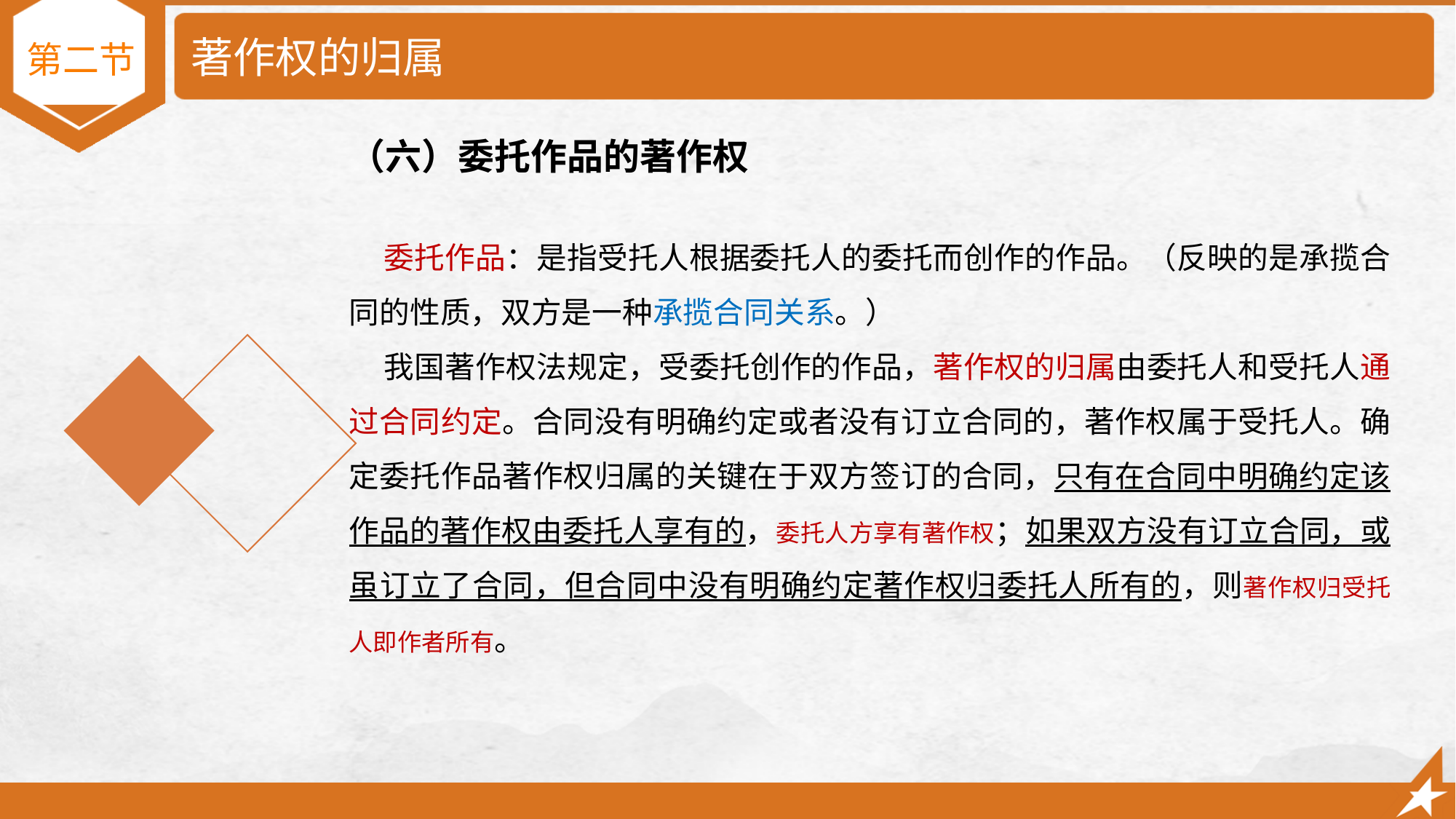

# 著作权的归属
第二节
（六）委托作品的著作权

    委托作品：是指受托人根据委托人的委托而创作的作品。（反映的是承揽合同的性质，双方是一种承揽合同关系。）
    我国著作权法规定，受委托创作的作品，著作权的归属由委托人和受托人通过合同约定。合同没有明确约定或者没有订立合同的，著作权属于受托人。确定委托作品著作权归属的关键在于双方签订的合同，只有在合同中明确约定该作品的著作权由委托人享有的，委托人方享有著作权；如果双方没有订立合同，或虽订立了合同，但合同中没有明确约定著作权归委托人所有的，则著作权归受托人即作者所有。